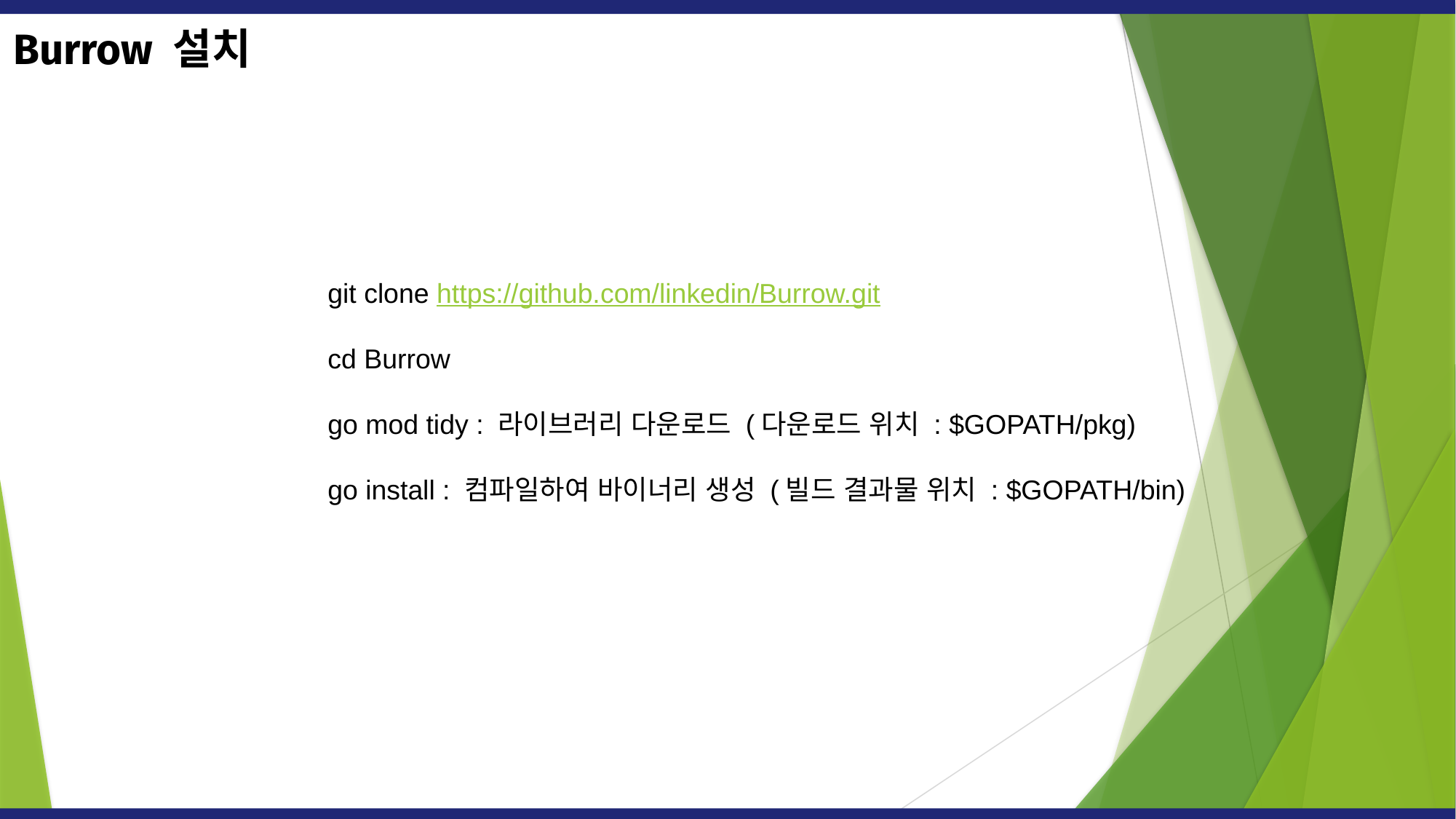

Burrow 설치
git clone https://github.com/linkedin/Burrow.git

cd Burrow

go mod tidy : 라이브러리 다운로드 (다운로드 위치 : $GOPATH/pkg)

go install : 컴파일하여 바이너리 생성 (빌드 결과물 위치 : $GOPATH/bin)